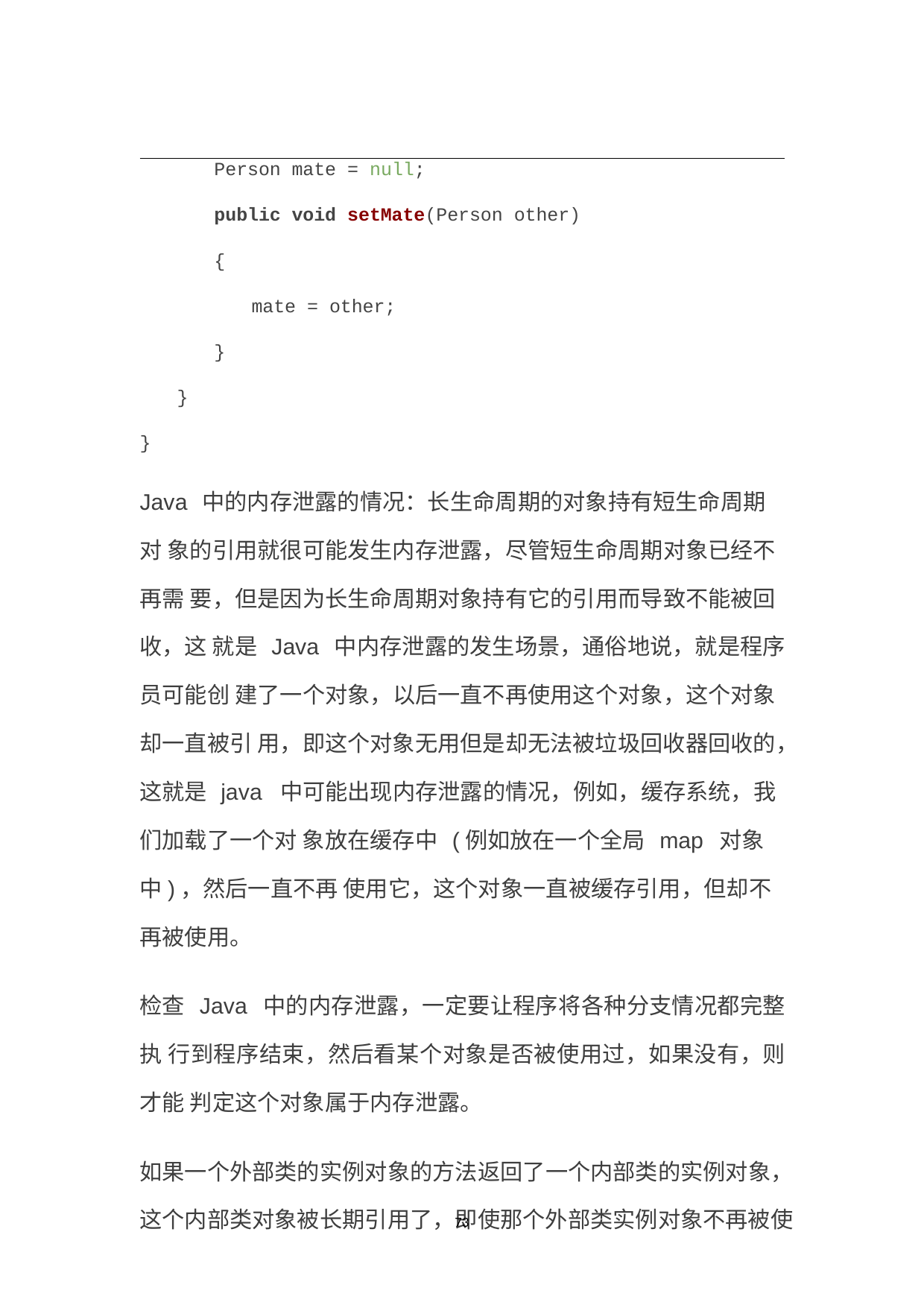

Person mate = null;

public void setMate(Person other)

{

mate = other;

}

}

}
Java 中的内存泄露的情况：长生命周期的对象持有短生命周期对 象的引用就很可能发生内存泄露，尽管短生命周期对象已经不再需 要，但是因为长生命周期对象持有它的引用而导致不能被回收，这 就是 Java 中内存泄露的发生场景，通俗地说，就是程序员可能创 建了一个对象，以后一直不再使用这个对象，这个对象却一直被引 用，即这个对象无用但是却无法被垃圾回收器回收的，这就是 java  中可能出现内存泄露的情况，例如，缓存系统，我们加载了一个对 象放在缓存中 (例如放在一个全局 map 对象中)，然后一直不再 使用它，这个对象一直被缓存引用，但却不再被使用。
检查 Java 中的内存泄露，一定要让程序将各种分支情况都完整执 行到程序结束，然后看某个对象是否被使用过，如果没有，则才能 判定这个对象属于内存泄露。
如果一个外部类的实例对象的方法返回了一个内部类的实例对象， 这个内部类对象被长期引用了，即使那个外部类实例对象不再被使

73